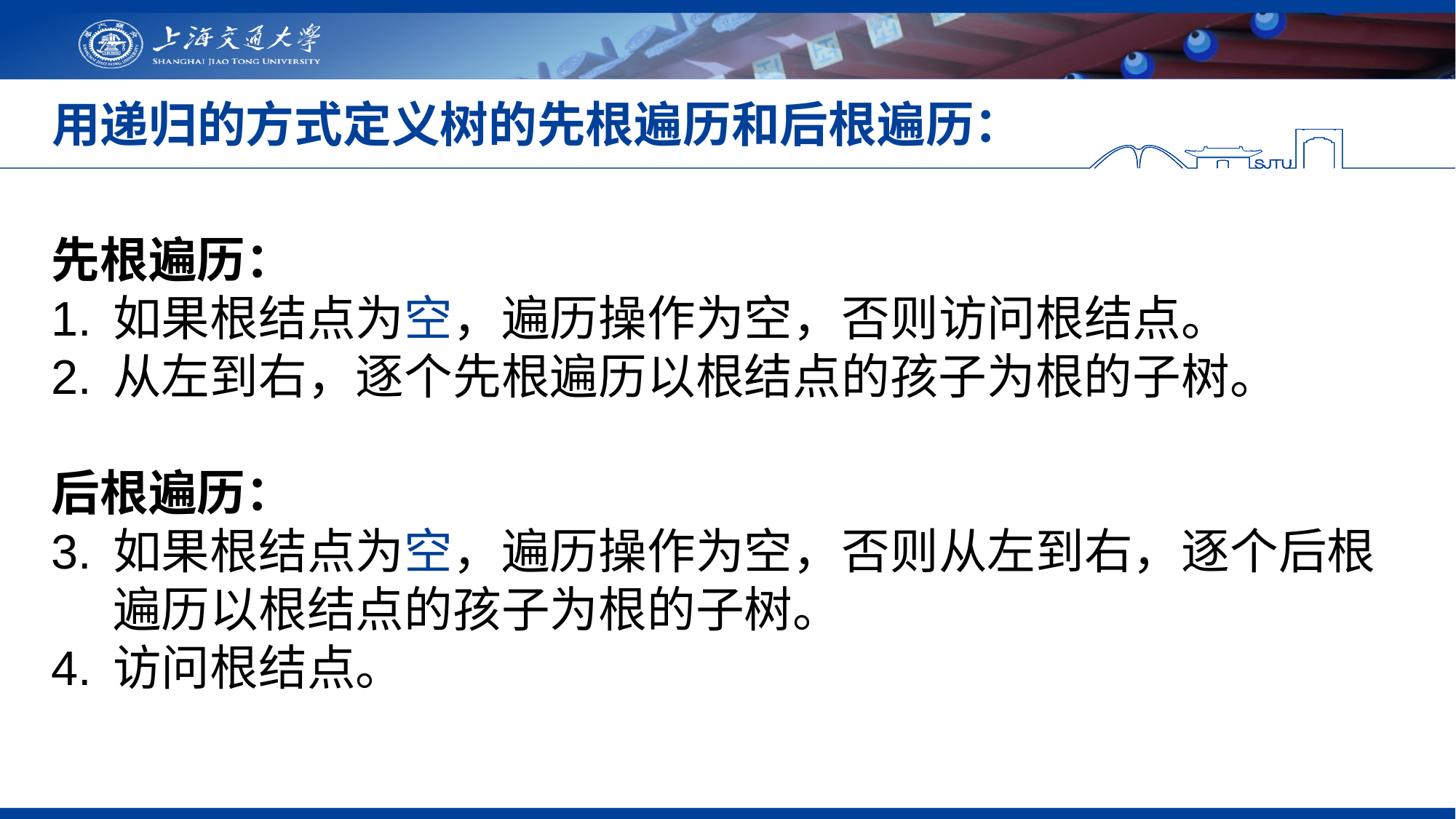

# 用递归的方式定义树的先根遍历和后根遍历：
先根遍历：
如果根结点为空，遍历操作为空，否则访问根结点。
从左到右，逐个先根遍历以根结点的孩子为根的子树。

后根遍历：
如果根结点为空，遍历操作为空，否则从左到右，逐个后根遍历以根结点的孩子为根的子树。
访问根结点。